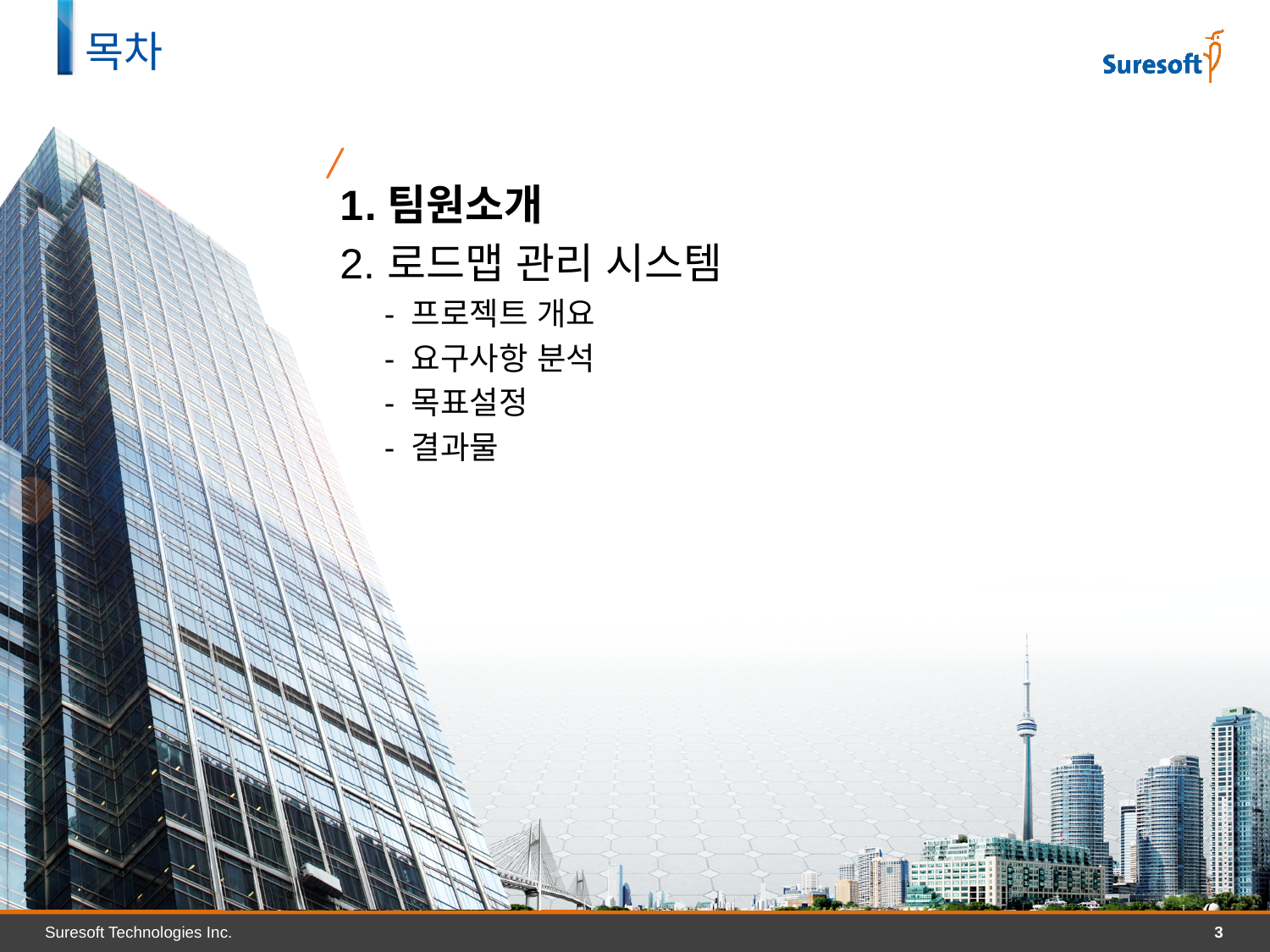

목차
팀원소개
로드맵 관리 시스템
     - 프로젝트 개요
     - 요구사항 분석
     - 목표설정
     - 결과물